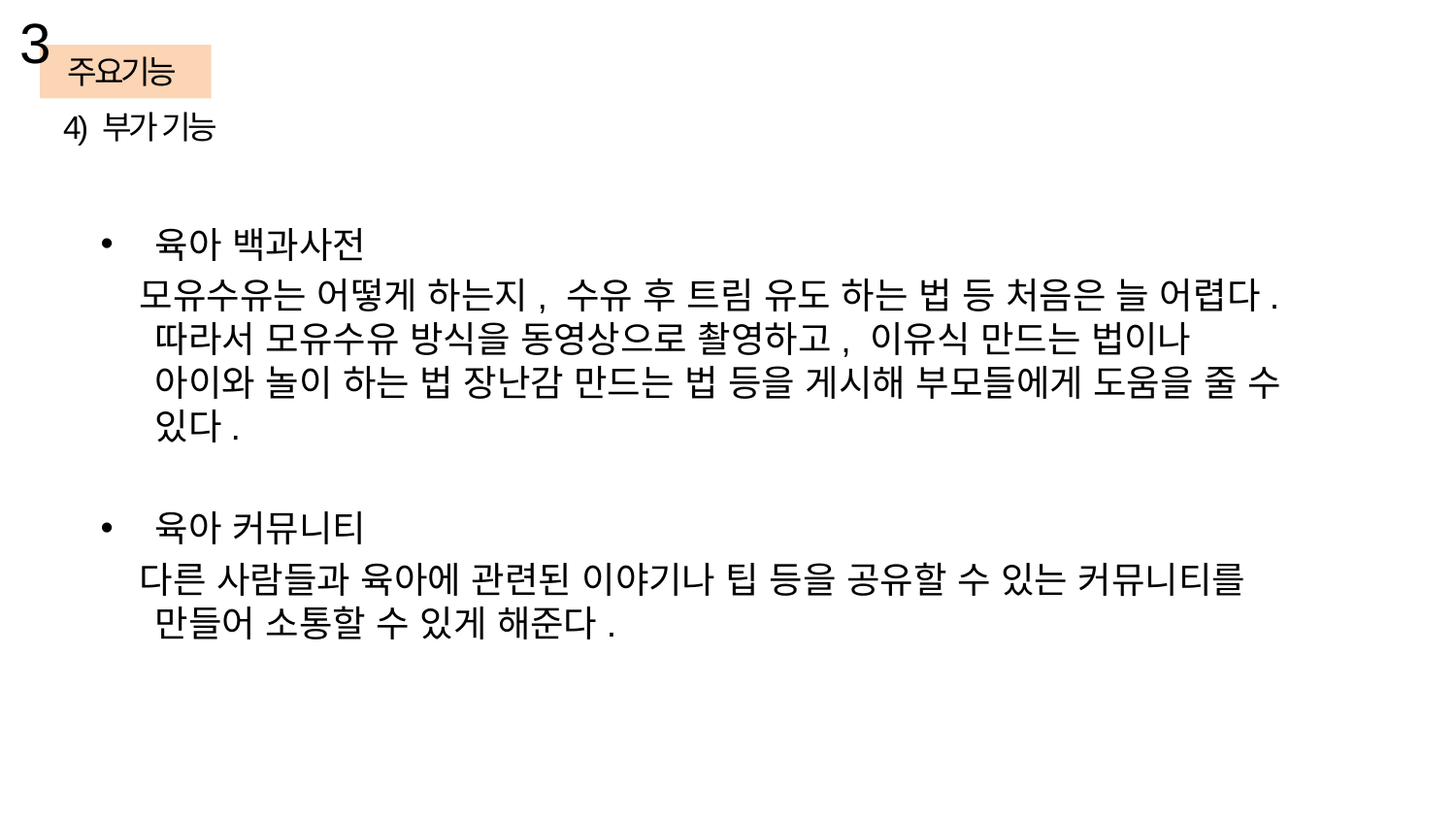

3
주요기능

4) 부가 기능
육아 백과사전
   모유수유는 어떻게 하는지, 수유 후 트림 유도 하는 법 등 처음은 늘 어렵다. 따라서 모유수유 방식을 동영상으로 촬영하고, 이유식 만드는 법이나 아이와 놀이 하는 법 장난감 만드는 법 등을 게시해 부모들에게 도움을 줄 수 있다.

육아 커뮤니티
   다른 사람들과 육아에 관련된 이야기나 팁 등을 공유할 수 있는 커뮤니티를 만들어 소통할 수 있게 해준다.